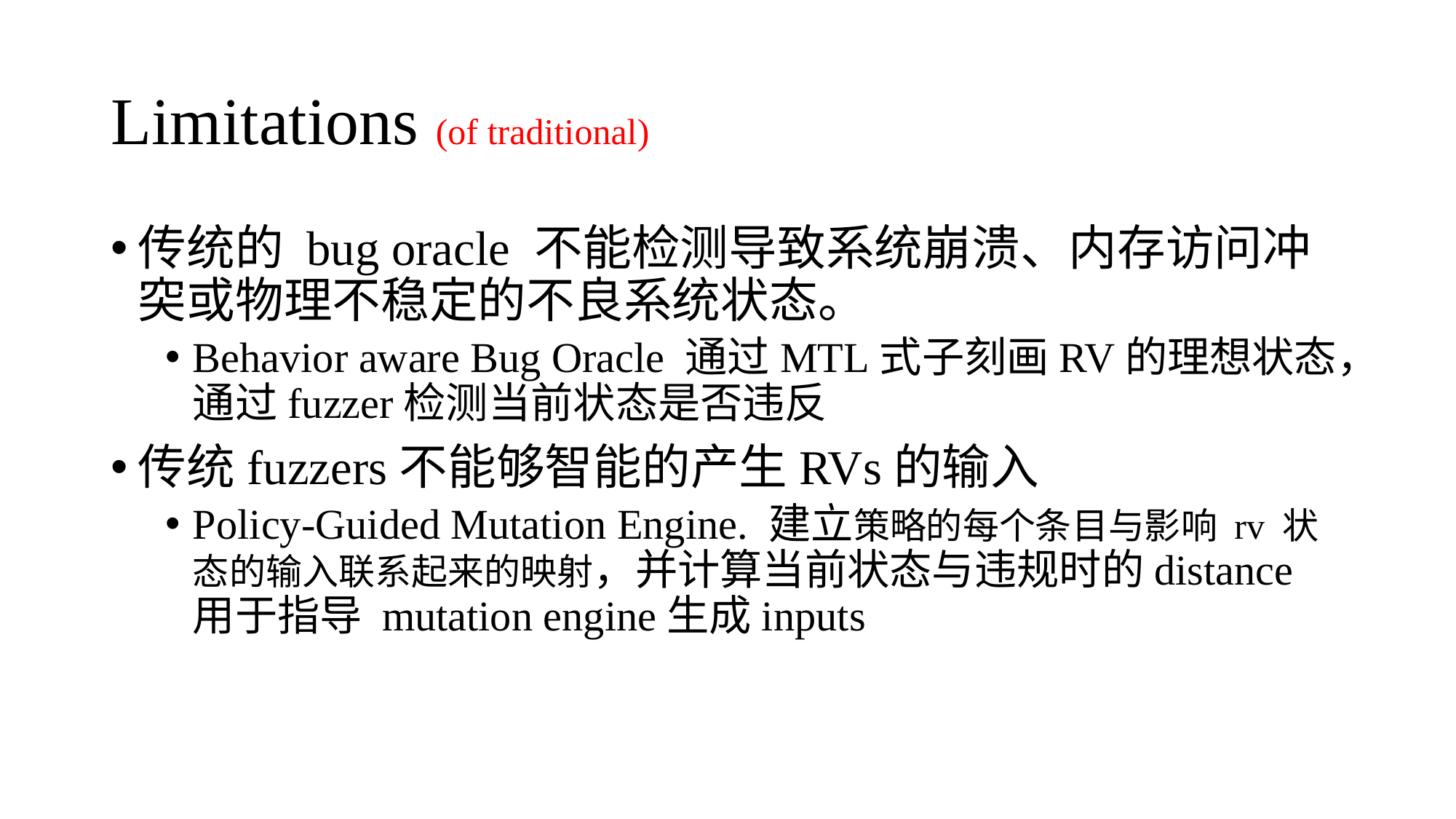

# Limitations (of traditional)
传统的 bug oracle 不能检测导致系统崩溃、内存访问冲突或物理不稳定的不良系统状态。
Behavior aware Bug Oracle 通过MTL式子刻画RV的理想状态，通过fuzzer检测当前状态是否违反
传统fuzzers不能够智能的产生RVs的输入
Policy-Guided Mutation Engine. 建立策略的每个条目与影响 rv 状态的输入联系起来的映射，并计算当前状态与违规时的distance用于指导 mutation engine生成inputs